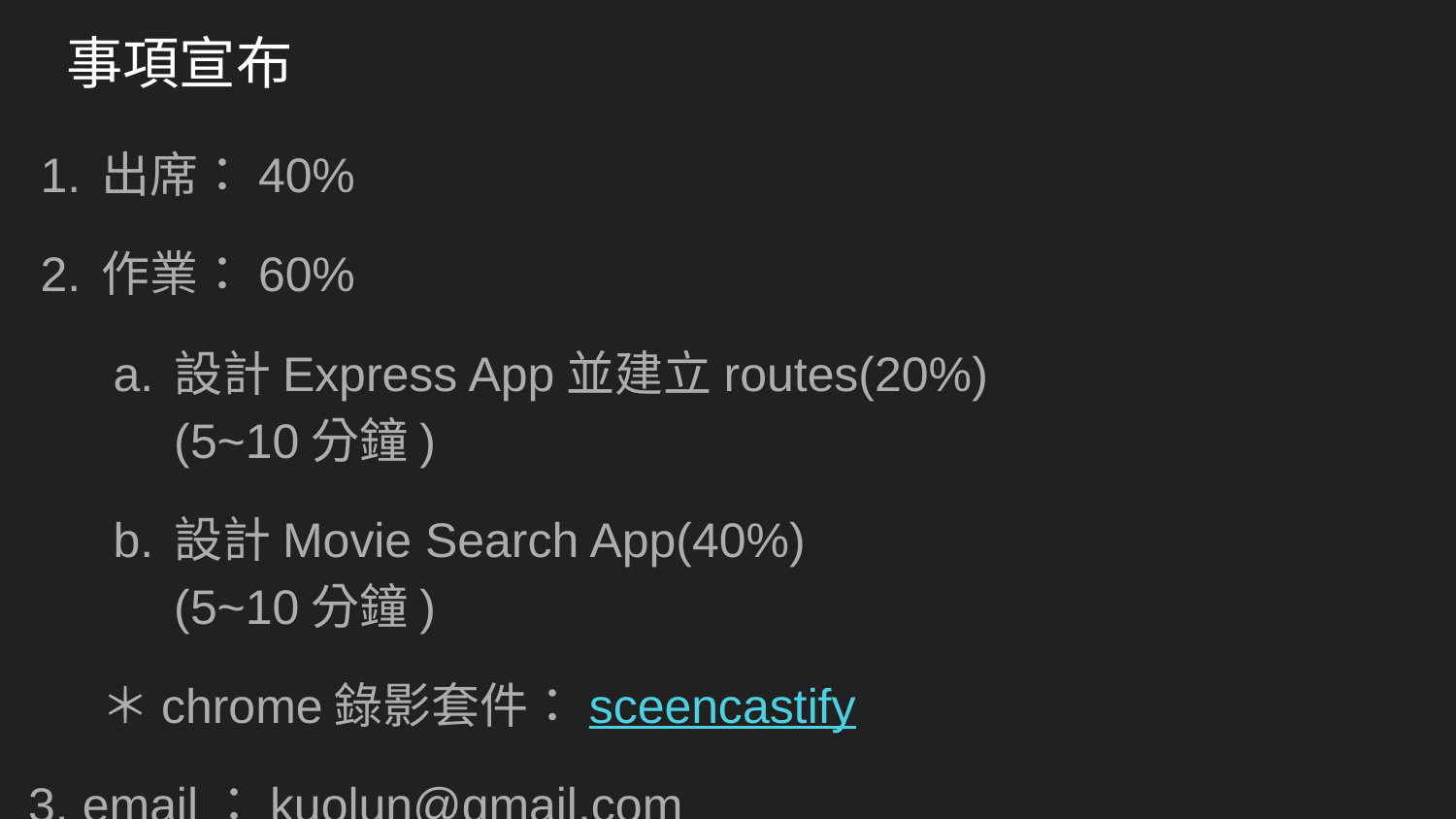

# 事項宣布
出席：40%
作業：60%
設計Express App並建立routes(20%)
(5~10分鐘)
設計Movie Search App(40%)
(5~10分鐘)
＊chrome錄影套件：sceencastify
3. email：kuolun@gmail.com